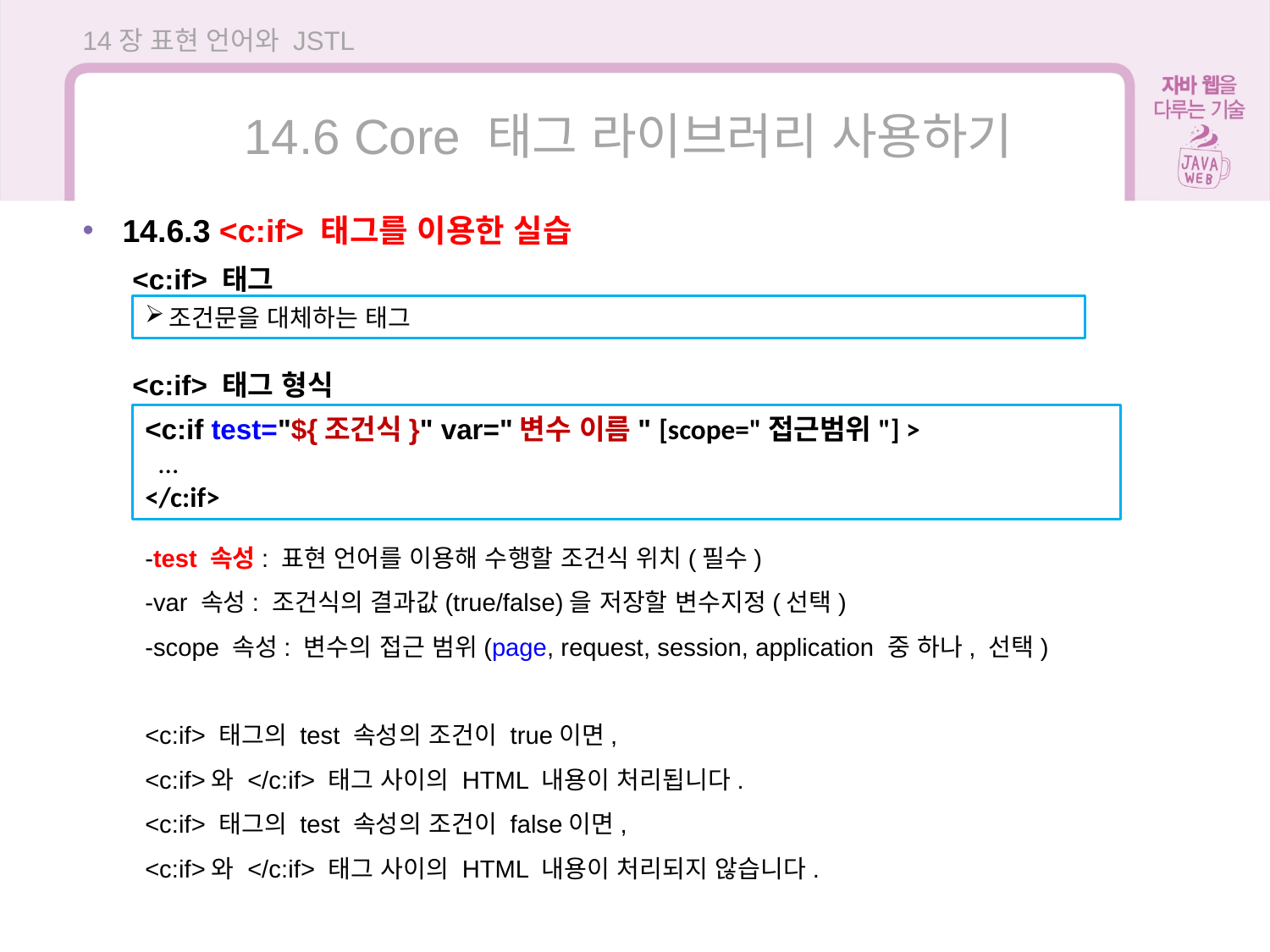

14장 표현 언어와 JSTL
14.6 Core 태그 라이브러리 사용하기
14.6.3 <c:if> 태그를 이용한 실습
<c:if> 태그
조건문을 대체하는 태그
<c:if> 태그 형식
<c:if test="${조건식}" var="변수 이름" [scope="접근범위"] >
  ...
</c:if>
-test 속성: 표현 언어를 이용해 수행할 조건식 위치(필수)
-var 속성: 조건식의 결과값(true/false)을 저장할 변수지정(선택)
-scope 속성: 변수의 접근 범위(page, request, session, application 중 하나, 선택)

<c:if> 태그의 test 속성의 조건이 true이면,
<c:if>와 </c:if> 태그 사이의 HTML 내용이 처리됩니다.
<c:if> 태그의 test 속성의 조건이 false이면,
<c:if>와 </c:if> 태그 사이의 HTML 내용이 처리되지 않습니다.